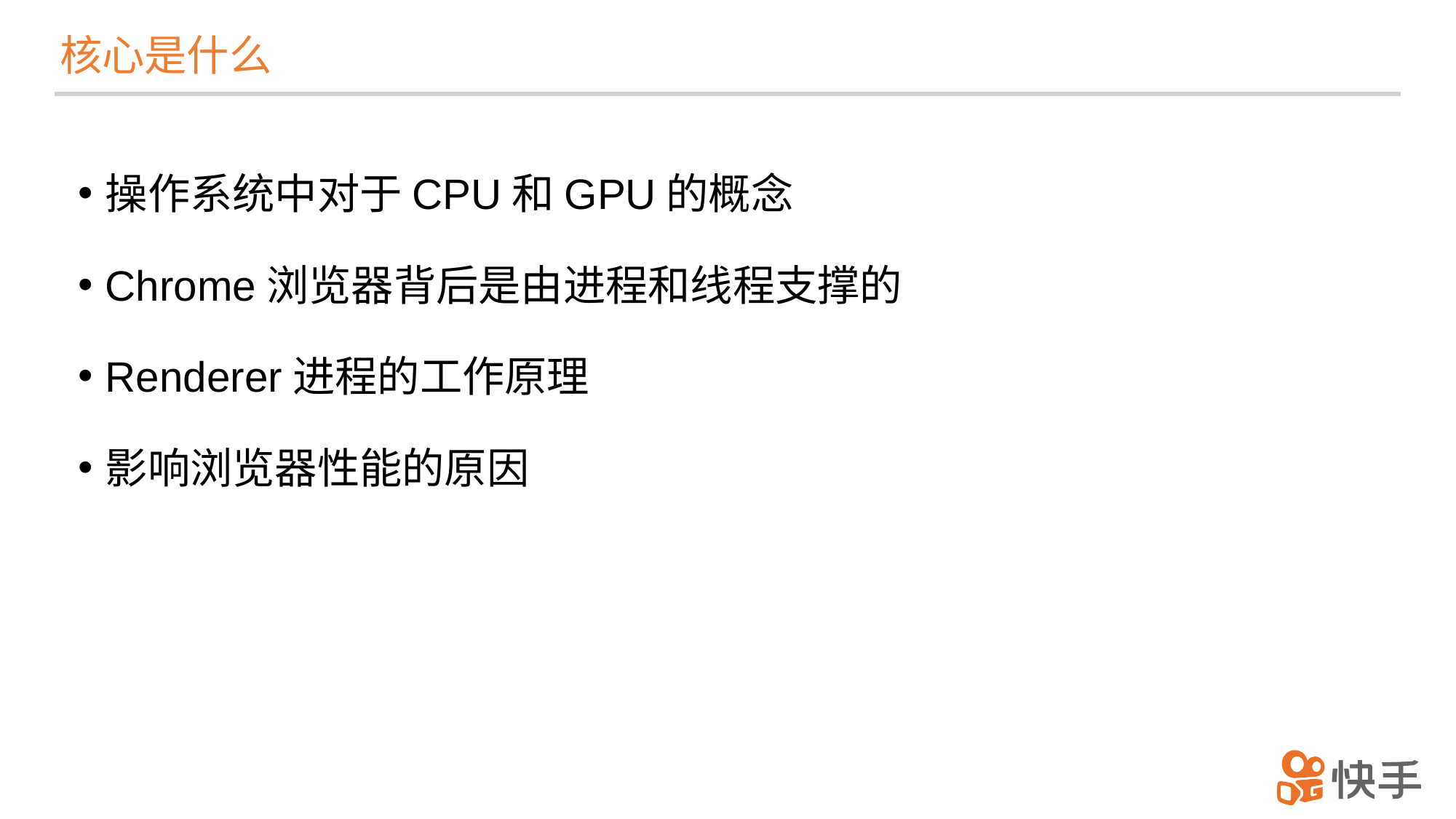

快手内部文档请勿外传GXKJ
核心是什么
操作系统中对于CPU和GPU的概念
Chrome浏览器背后是由进程和线程支撑的
Renderer进程的工作原理
影响浏览器性能的原因